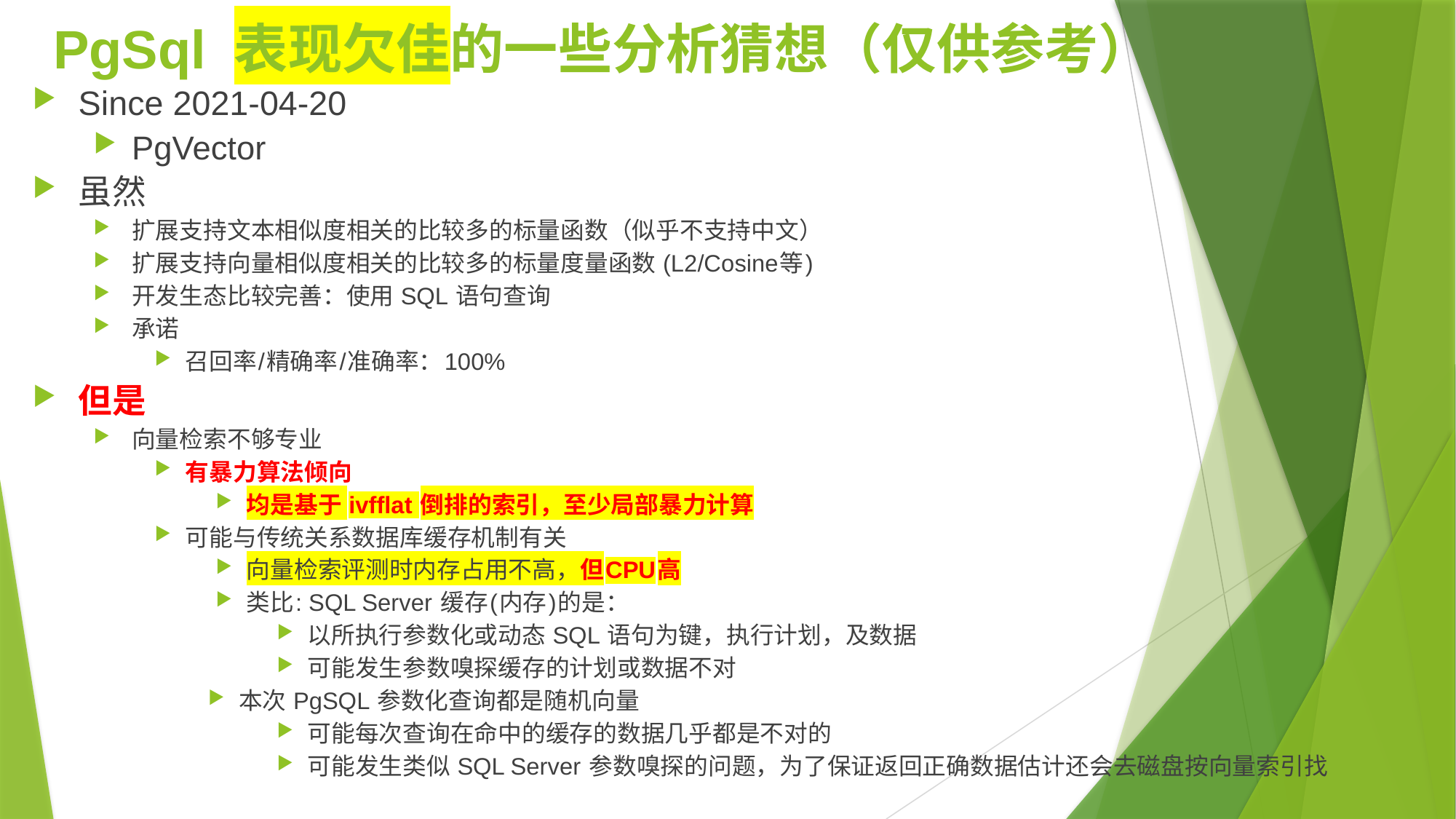

# PgSql 表现欠佳的一些分析猜想（仅供参考）
Since 2021-04-20
PgVector
虽然
扩展支持文本相似度相关的比较多的标量函数（似乎不支持中文）
扩展支持向量相似度相关的比较多的标量度量函数 (L2/Cosine等)
开发生态比较完善：使用 SQL 语句查询
承诺
召回率/精确率/准确率：100%
但是
向量检索不够专业
有暴力算法倾向
均是基于 ivfflat 倒排的索引，至少局部暴力计算
可能与传统关系数据库缓存机制有关
向量检索评测时内存占用不高，但CPU高
类比: SQL Server 缓存(内存)的是：
以所执行参数化或动态 SQL 语句为键，执行计划，及数据
可能发生参数嗅探缓存的计划或数据不对
本次 PgSQL 参数化查询都是随机向量
可能每次查询在命中的缓存的数据几乎都是不对的
可能发生类似 SQL Server 参数嗅探的问题，为了保证返回正确数据估计还会去磁盘按向量索引找